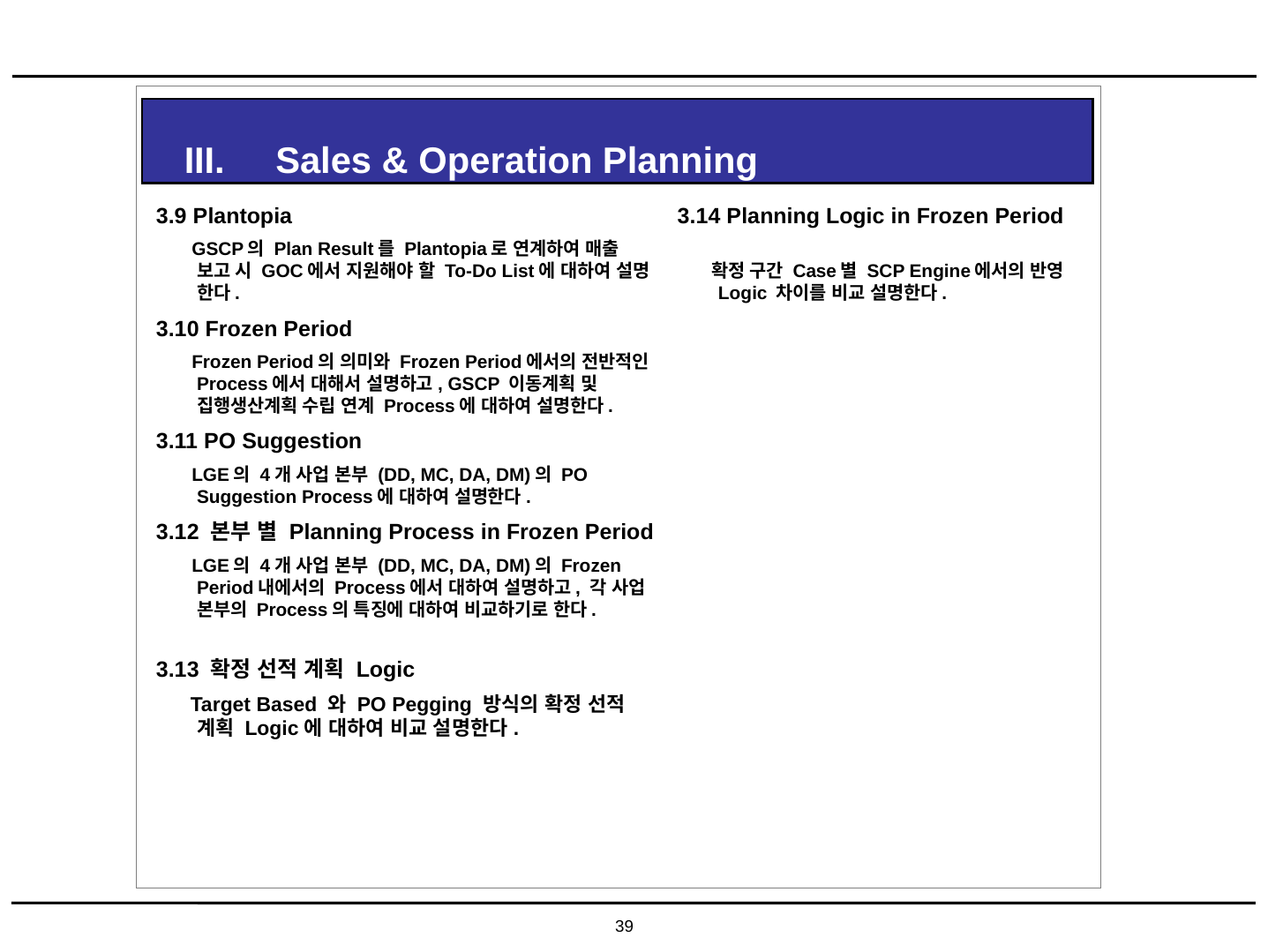

III.     Sales & Operation Planning

3.9 Plantopia
       GSCP의 Plan Result를 Plantopia로 연계하여 매출 보고 시 GOC에서 지원해야 할 To-Do List에 대하여 설명 한다.
3.10 Frozen Period
       Frozen Period의 의미와 Frozen Period에서의 전반적인 Process에서 대해서 설명하고, GSCP 이동계획 및 집행생산계획 수립 연계 Process에 대하여 설명한다.
3.11 PO Suggestion
       LGE의 4개 사업 본부 (DD, MC, DA, DM)의 PO Suggestion Process에 대하여 설명한다.
3.12 본부 별 Planning Process in Frozen Period
       LGE의 4개 사업 본부 (DD, MC, DA, DM)의 Frozen Period내에서의 Process에서 대하여 설명하고, 각 사업 본부의 Process의 특징에 대하여 비교하기로 한다.

3.13 확정 선적 계획 Logic
      Target Based 와 PO Pegging 방식의 확정 선적 계획 Logic에 대하여 비교 설명한다.
3.14 Planning Logic in Frozen Period
       확정 구간 Case별 SCP Engine에서의 반영 Logic 차이를 비교 설명한다.
39